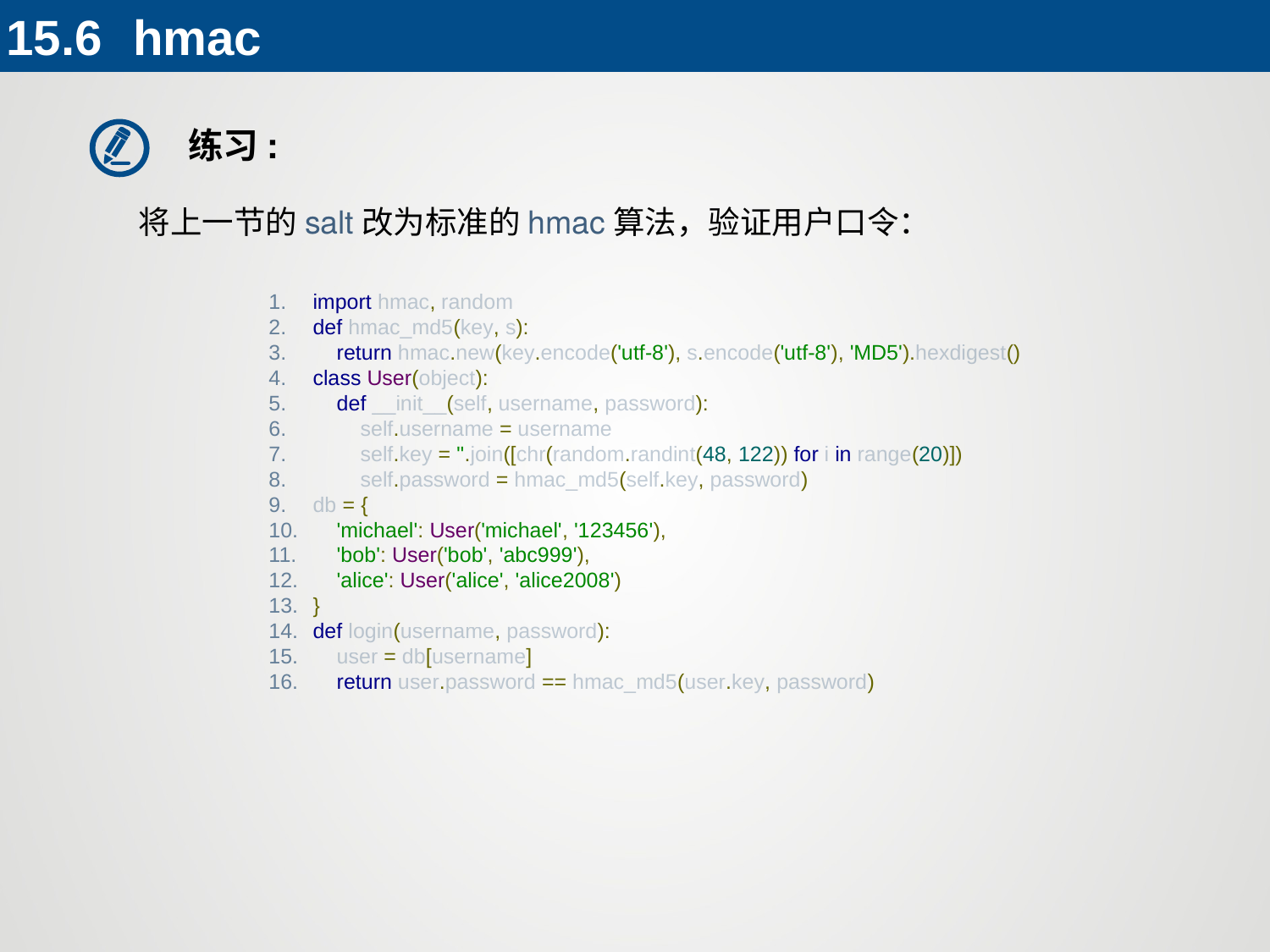

15.6 	hmac
练习:

将上一节的salt改为标准的hmac算法，验证用户口令：
import hmac, random
def hmac_md5(key, s):
    return hmac.new(key.encode('utf-8'), s.encode('utf-8'), 'MD5').hexdigest()
class User(object):
    def __init__(self, username, password):
        self.username = username
        self.key = ''.join([chr(random.randint(48, 122)) for i in range(20)])
        self.password = hmac_md5(self.key, password)
db = {
    'michael': User('michael', '123456'),
    'bob': User('bob', 'abc999'),
    'alice': User('alice', 'alice2008')
}
def login(username, password):
    user = db[username]
    return user.password == hmac_md5(user.key, password)